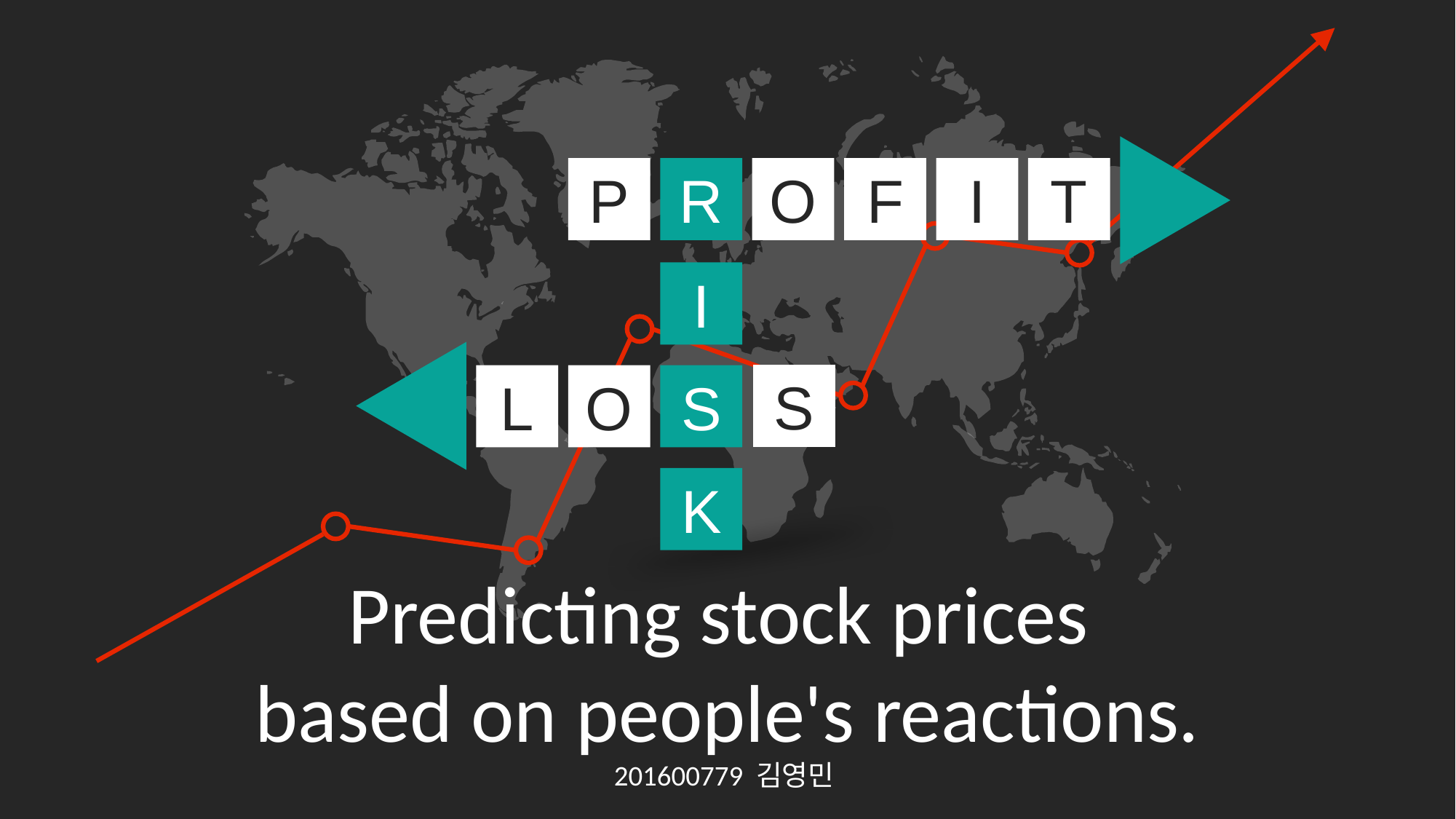

P
R
O
F
I
T
I

S
L
O
S
K

Predicting stock prices
based on people's reactions.
201600779 김영민